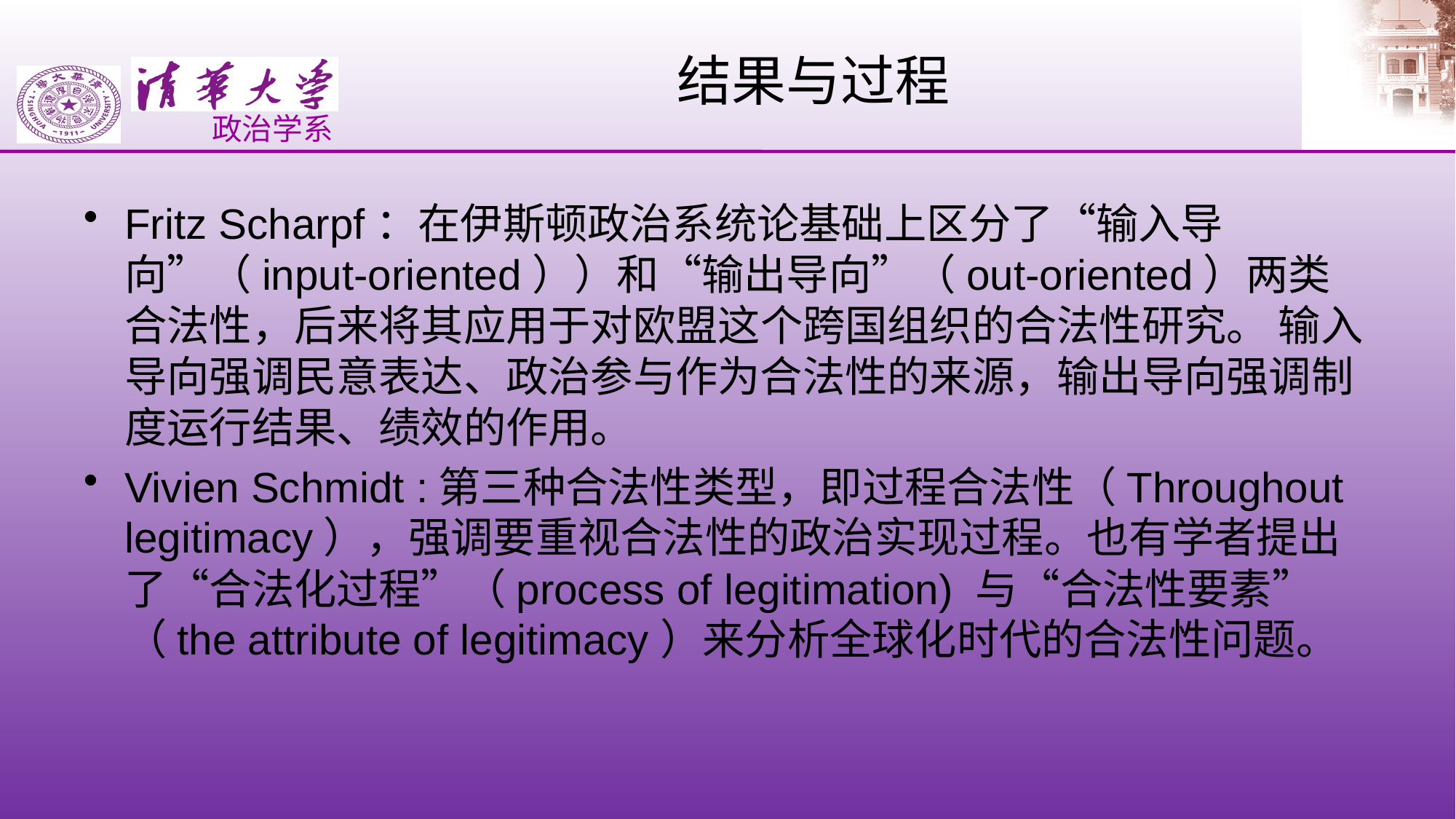

# 结果与过程
Fritz Scharpf：在伊斯顿政治系统论基础上区分了“输入导向”（input-oriented））和“输出导向”（out-oriented）两类合法性，后来将其应用于对欧盟这个跨国组织的合法性研究。 输入导向强调民意表达、政治参与作为合法性的来源，输出导向强调制度运行结果、绩效的作用。
Vivien Schmidt :第三种合法性类型，即过程合法性（Throughout legitimacy），强调要重视合法性的政治实现过程。也有学者提出了“合法化过程”（process of legitimation) 与“合法性要素”（the attribute of legitimacy）来分析全球化时代的合法性问题。